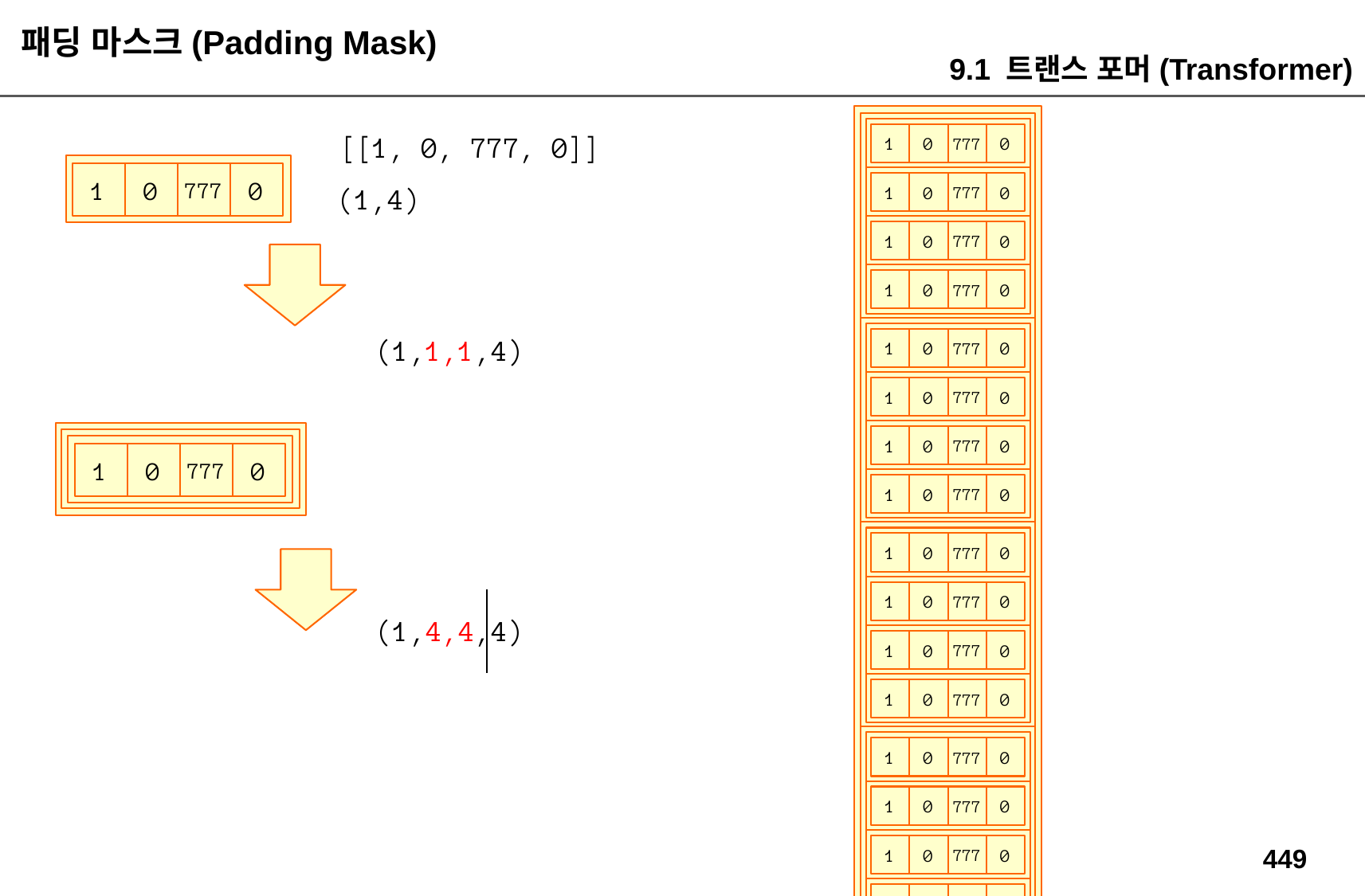

패딩 마스크(Padding Mask)
9.1 트랜스 포머(Transformer)

1
0
777
0

1
0
777
0

1
0
777
0

1
0
777
0
[[1, 0, 777, 0]]

1
0
777
0
(1,4)

1
0
777
0

1
0
777
0

1
0
777
0

1
0
777
0
(1,1,1,4)

1
0
777
0

1
0
777
0

1
0
777
0

1
0
777
0

1
0
777
0

(1,4,4,4)

1
0
777
0

1
0
777
0

1
0
777
0

1
0
777
0